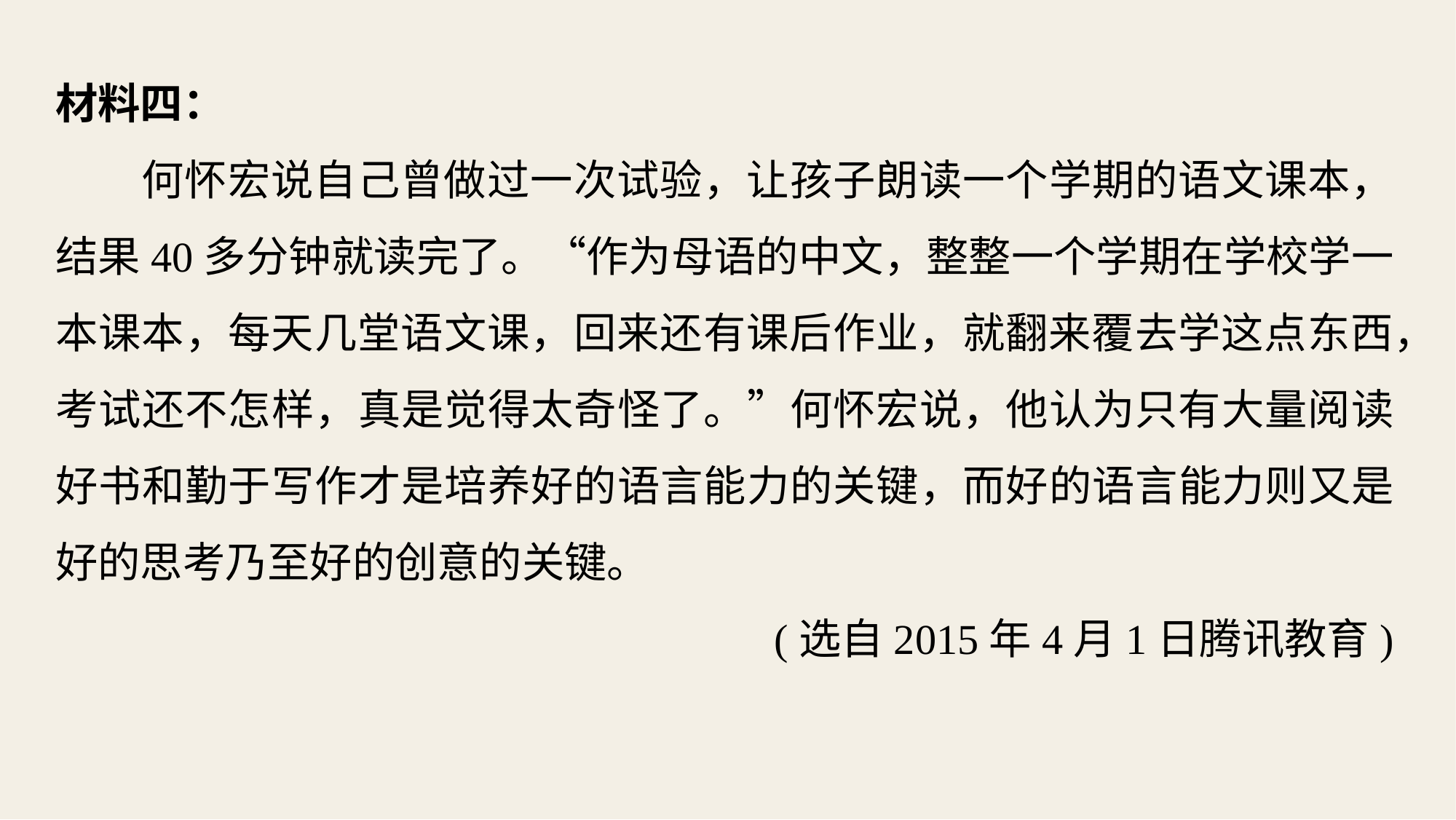

材料四：
何怀宏说自己曾做过一次试验，让孩子朗读一个学期的语文课本，结果40多分钟就读完了。“作为母语的中文，整整一个学期在学校学一本课本，每天几堂语文课，回来还有课后作业，就翻来覆去学这点东西，考试还不怎样，真是觉得太奇怪了。”何怀宏说，他认为只有大量阅读好书和勤于写作才是培养好的语言能力的关键，而好的语言能力则又是好的思考乃至好的创意的关键。
(选自2015年4月1日腾讯教育)